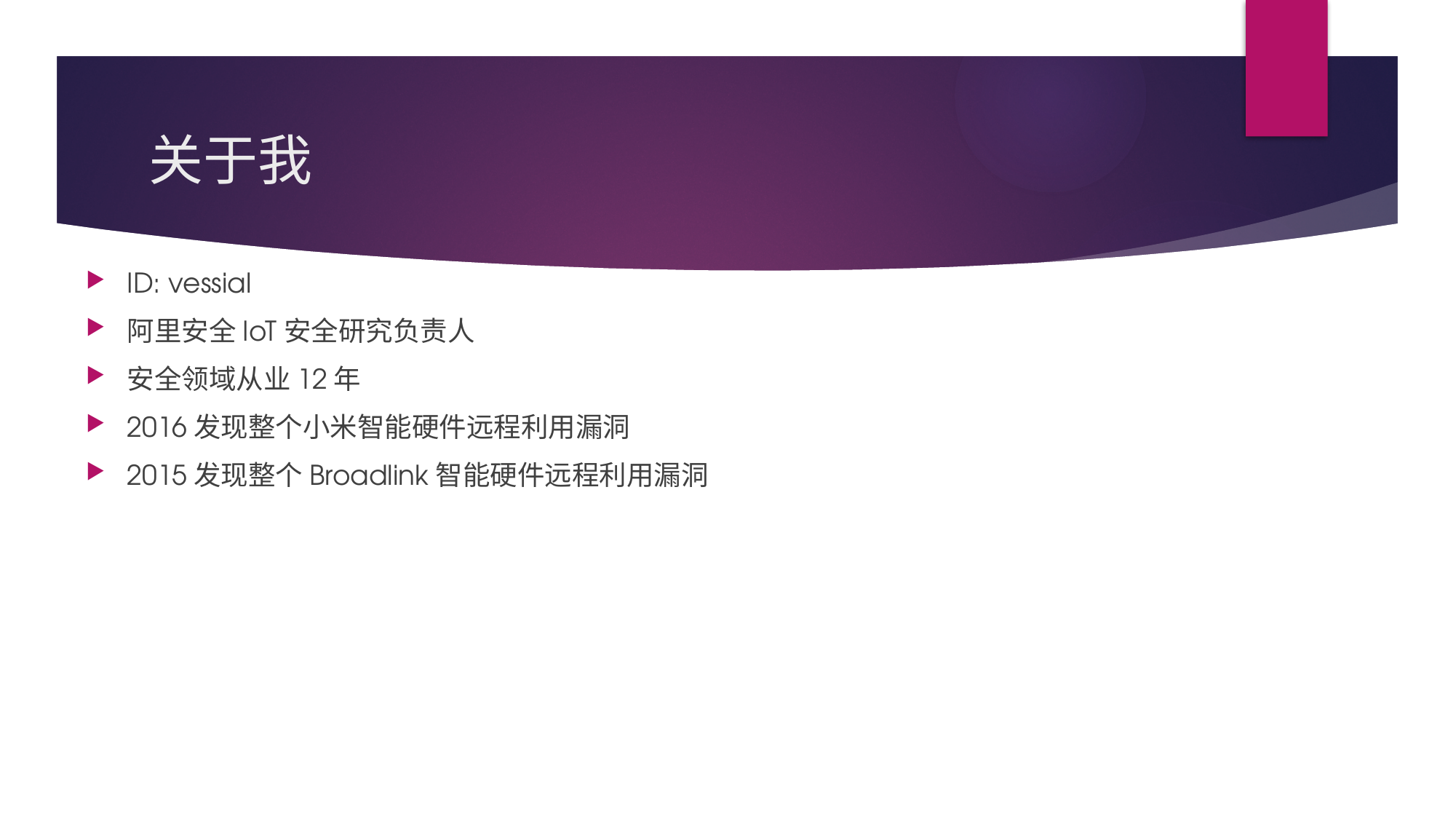

# 关于我
ID: vessial
阿里安全IoT安全研究负责人
安全领域从业12年
2016发现整个小米智能硬件远程利用漏洞
2015发现整个Broadlink智能硬件远程利用漏洞